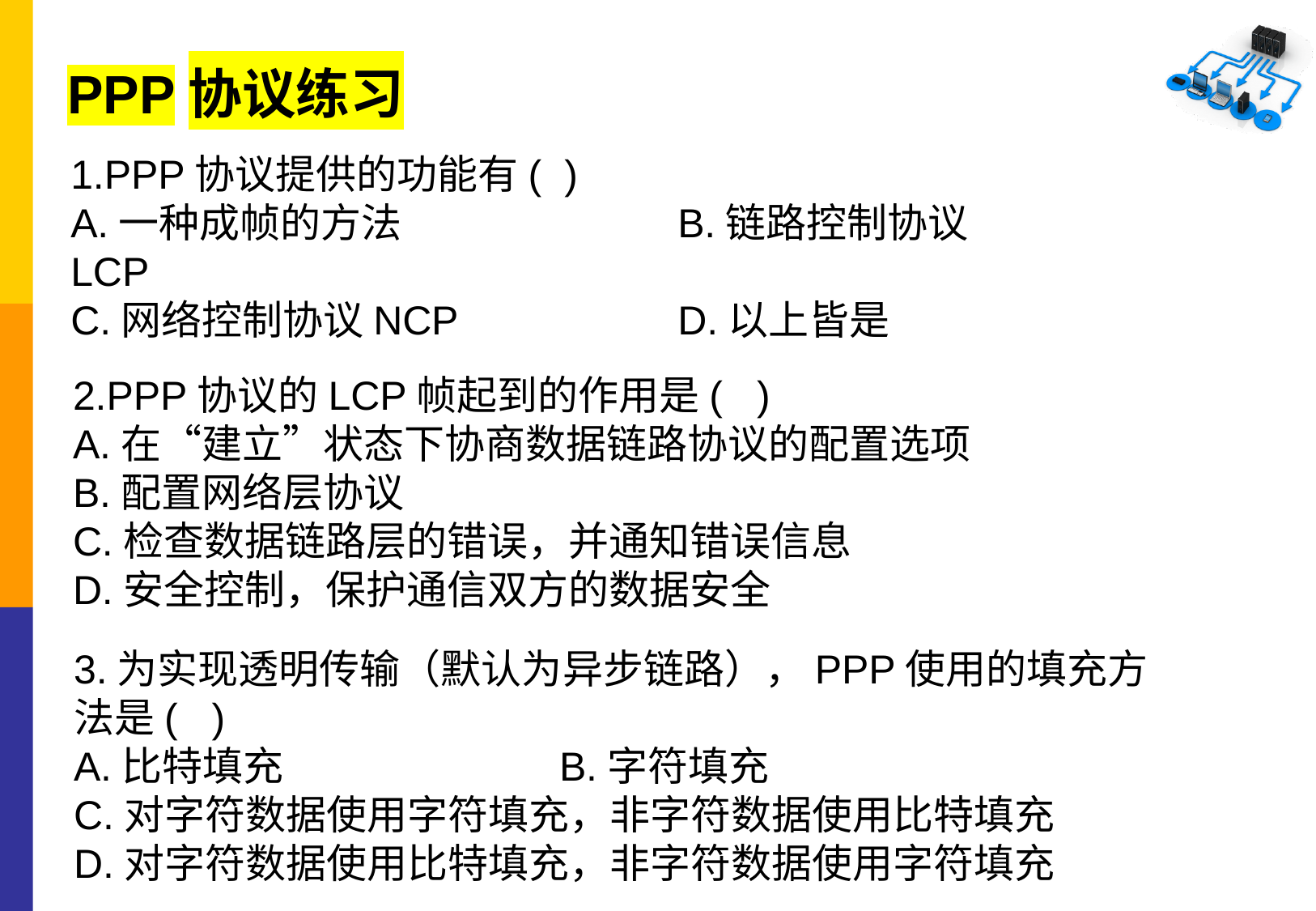

PPP协议练习
1.PPP协议提供的功能有(  )
A.一种成帧的方法			B.链路控制协议LCP
C.网络控制协议NCP		D.以上皆是
2.PPP协议的LCP帧起到的作用是(   )
A.在“建立”状态下协商数据链路协议的配置选项
B.配置网络层协议
C.检查数据链路层的错误，并通知错误信息
D.安全控制，保护通信双方的数据安全
3.为实现透明传输（默认为异步链路），PPP使用的填充方法是(   )
A.比特填充			B.字符填充
C.对字符数据使用字符填充，非字符数据使用比特填充
D.对字符数据使用比特填充，非字符数据使用字符填充